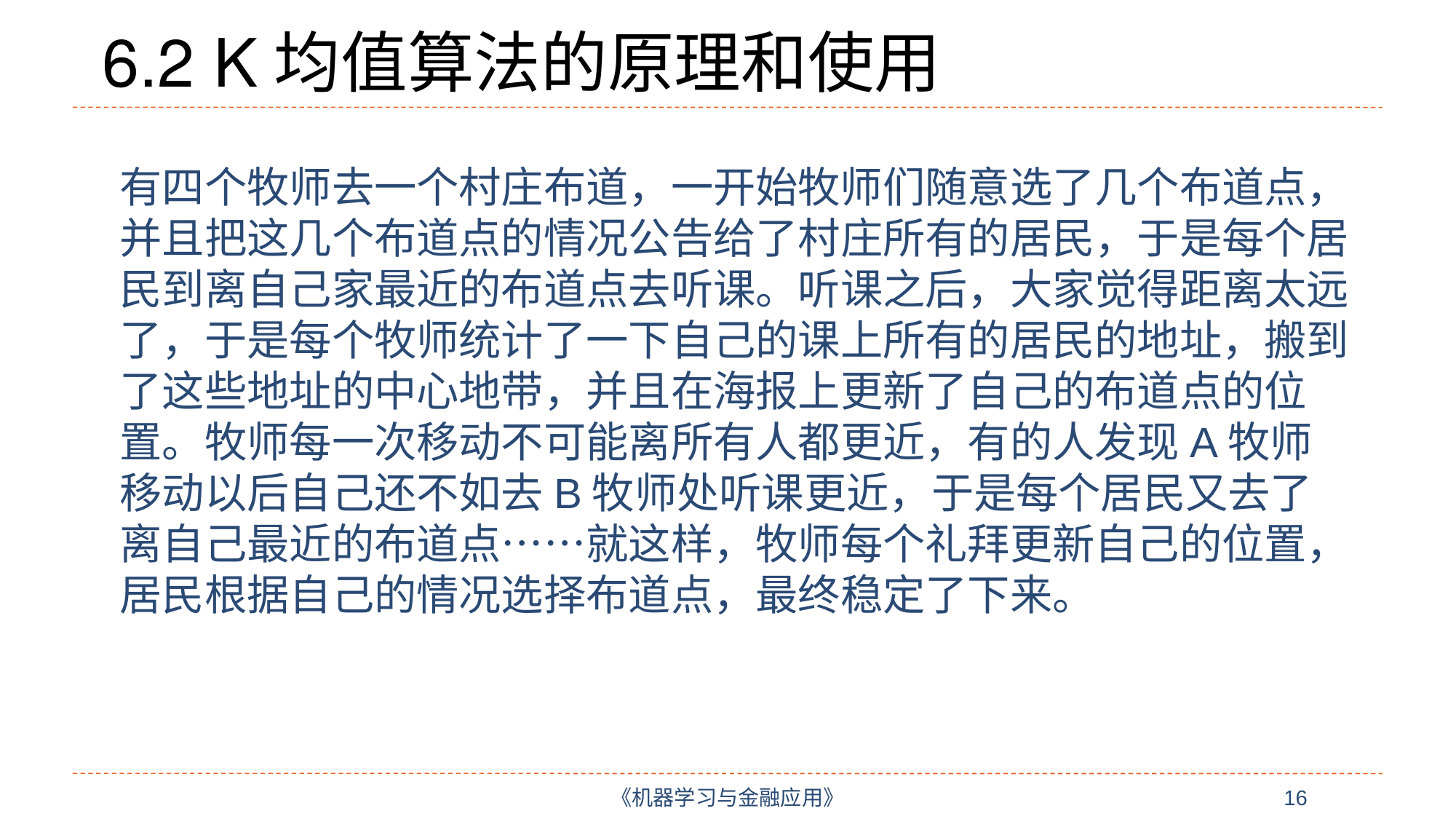

# 6.2 K均值算法的原理和使用
有四个牧师去一个村庄布道，一开始牧师们随意选了几个布道点，并且把这几个布道点的情况公告给了村庄所有的居民，于是每个居民到离自己家最近的布道点去听课。听课之后，大家觉得距离太远了，于是每个牧师统计了一下自己的课上所有的居民的地址，搬到了这些地址的中心地带，并且在海报上更新了自己的布道点的位置。牧师每一次移动不可能离所有人都更近，有的人发现A牧师移动以后自己还不如去B牧师处听课更近，于是每个居民又去了离自己最近的布道点……就这样，牧师每个礼拜更新自己的位置，居民根据自己的情况选择布道点，最终稳定了下来。